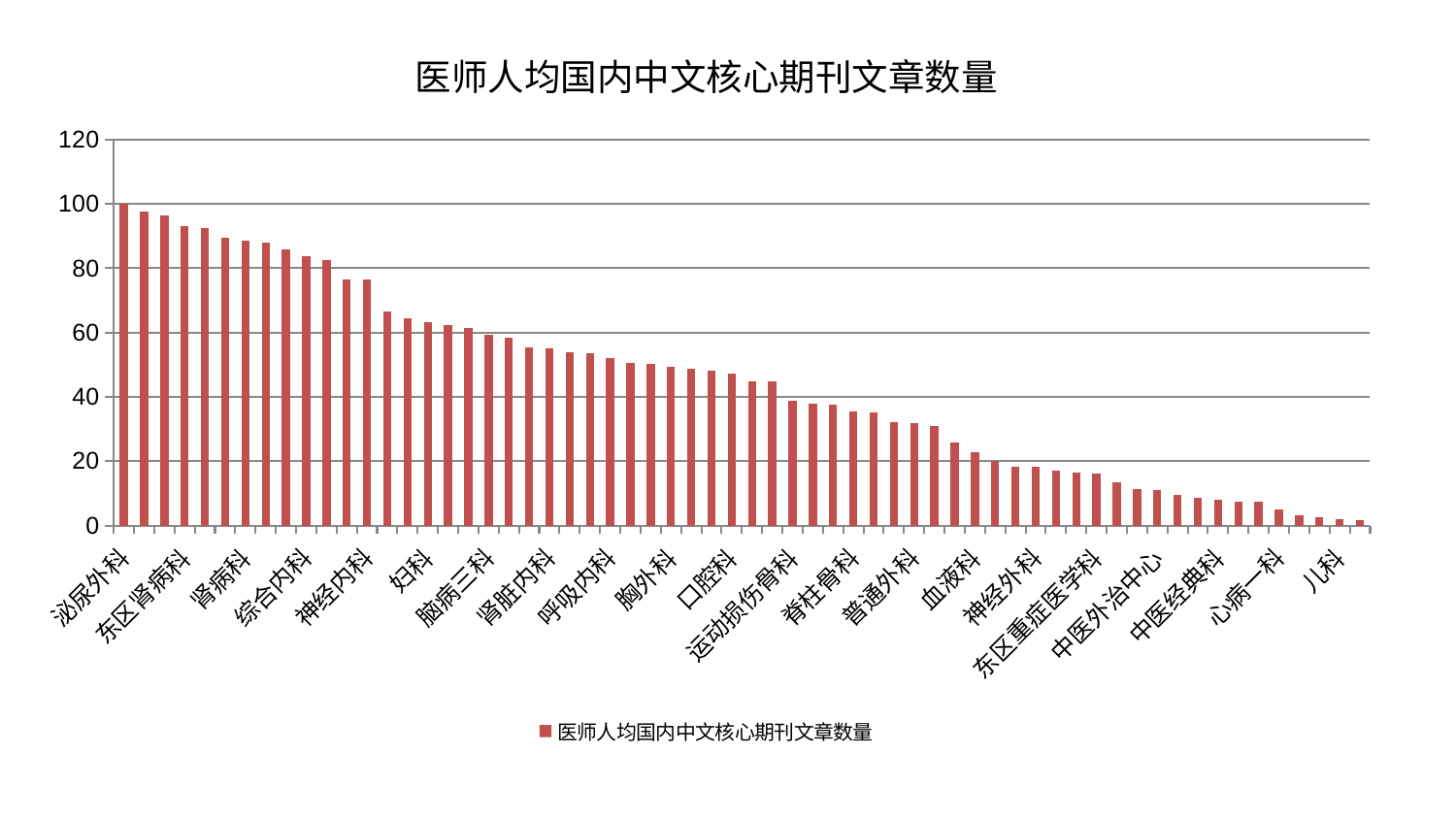

### Chart: 医师人均国内中文核心期刊文章数量

| Category | 医师人均国内中文核心期刊文章数量 |
|---|---|
| 泌尿外科 | 100.0 |
| 针灸科 | 97.69023430881069 |
| 小儿推拿科 | 96.50818474965654 |
| 东区肾病科 | 93.09839491590658 |
| 治未病中心 | 92.65066644515191 |
| 风湿病科 | 89.5100761994771 |
| 肾病科 | 88.65883193793852 |
| 医院 | 87.88481957051542 |
| 重症医学科 | 85.78177049458759 |
| 综合内科 | 83.79480767028568 |
| 推拿科 | 82.57331838413678 |
| 心病四科 | 76.65751837054229 |
| 神经内科 | 76.43914241069184 |
| 男科 | 66.66223119244921 |
| 心病二科 | 64.3362064088065 |
| 妇科 | 63.172304636801826 |
| 康复科 | 62.21638893341196 |
| 眼科 | 61.34604443602554 |
| 脑病三科 | 59.39941785817239 |
| 耳鼻喉科 | 58.33765235779362 |
| 小儿骨科 | 55.530267918587086 |
| 肾脏内科 | 55.158725823438395 |
| 心血管内科 | 53.96528121013498 |
| 骨科 | 53.495413929237074 |
| 呼吸内科 | 52.02422722120197 |
| 西区重症医学科 | 50.64017225311725 |
| 脾胃病科 | 50.15600014200569 |
| 胸外科 | 49.26418878184358 |
| 肛肠科 | 48.81861738852275 |
| 周围血管科 | 48.22665578466155 |
| 口腔科 | 47.32429028344274 |
| 美容皮肤科 | 44.86666617121682 |
| 妇科妇二科合并 | 44.71738266254158 |
| 运动损伤骨科 | 38.84466664573058 |
| 妇二科 | 37.738388283112954 |
| 心病三科 | 37.565537340666424 |
| 脊柱骨科 | 35.36157791357947 |
| 乳腺甲状腺外科 | 35.216760258891725 |
| 肿瘤内科 | 32.250452612956664 |
| 普通外科 | 31.94431563100005 |
| 脑病一科 | 30.866490976676378 |
| 老年医学科 | 25.741242158967843 |
| 血液科 | 22.640872292722907 |
| 内分泌科 | 20.217296800393694 |
| 产科 | 18.175555186304514 |
| 神经外科 | 18.124223691896617 |
| 皮肤科 | 16.91032898612309 |
| 脑病二科 | 16.446962973904107 |
| 东区重症医学科 | 16.18017648781545 |
| 显微骨科 | 13.482725978336406 |
| 创伤骨科 | 11.351390293448256 |
| 中医外治中心 | 11.010862265815913 |
| 身心医学科 | 9.627590245864662 |
| 微创骨科 | 8.605922308546312 |
| 中医经典科 | 7.886217866550113 |
| 脾胃科消化科合并 | 7.498335637447732 |
| 肝病科 | 7.320231879559601 |
| 心病一科 | 4.840065010080921 |
| 消化内科 | 3.041246123995404 |
| 关节骨科 | 2.637971434249301 |
| 儿科 | 1.8555140288220766 |
| 肝胆外科 | 1.5476438943671946 |
202